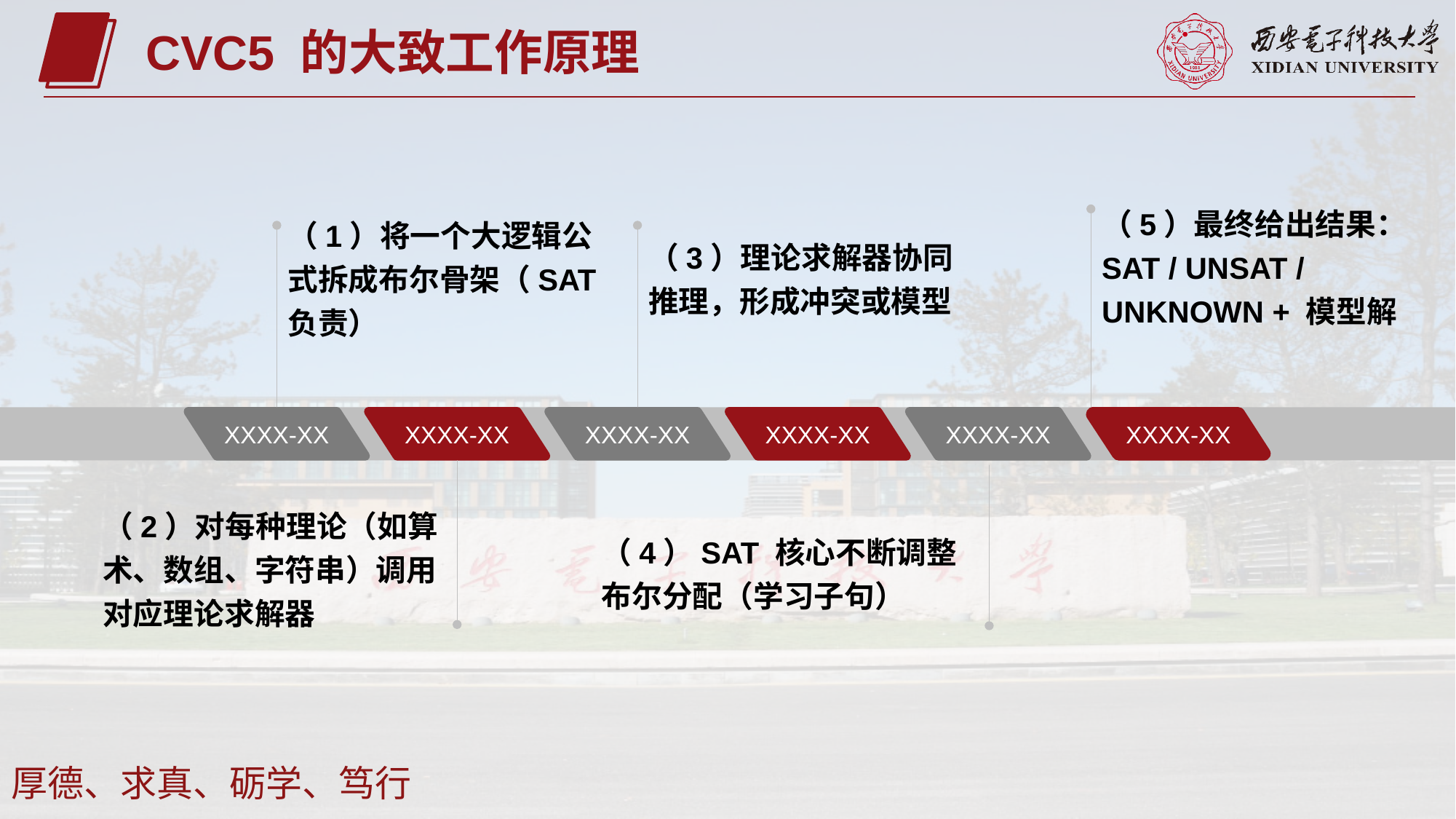

CVC5 的大致工作原理
（5）最终给出结果：
SAT / UNSAT / UNKNOWN + 模型解
（1）将一个大逻辑公式拆成布尔骨架（SAT 负责）
（3）理论求解器协同推理，形成冲突或模型
XXXX-XX
XXXX-XX
XXXX-XX
XXXX-XX
XXXX-XX
XXXX-XX

（2）对每种理论（如算术、数组、字符串）调用对应理论求解器
（4）SAT 核心不断调整布尔分配（学习子句）